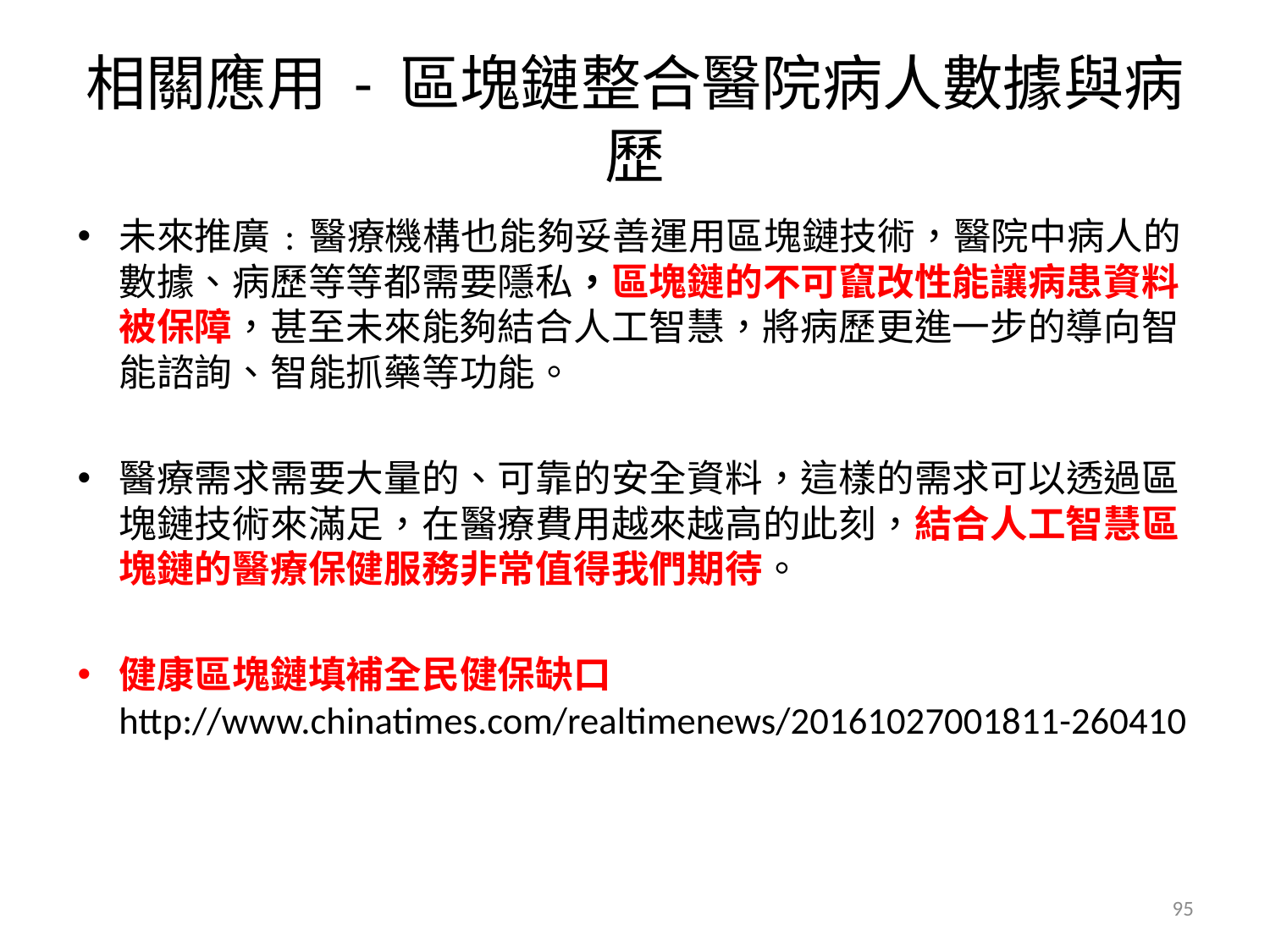

# 相關應用 - 區塊鏈整合醫院病人數據與病歷
未來推廣 : 醫療機構也能夠妥善運用區塊鏈技術，醫院中病人的數據、病歷等等都需要隱私，區塊鏈的不可竄改性能讓病患資料被保障，甚至未來能夠結合人工智慧，將病歷更進一步的導向智能諮詢、智能抓藥等功能。

醫療需求需要大量的、可靠的安全資料，這樣的需求可以透過區塊鏈技術來滿足，在醫療費用越來越高的此刻，結合人工智慧區塊鏈的醫療保健服務非常值得我們期待。

健康區塊鏈填補全民健保缺口 http://www.chinatimes.com/realtimenews/20161027001811-260410

95